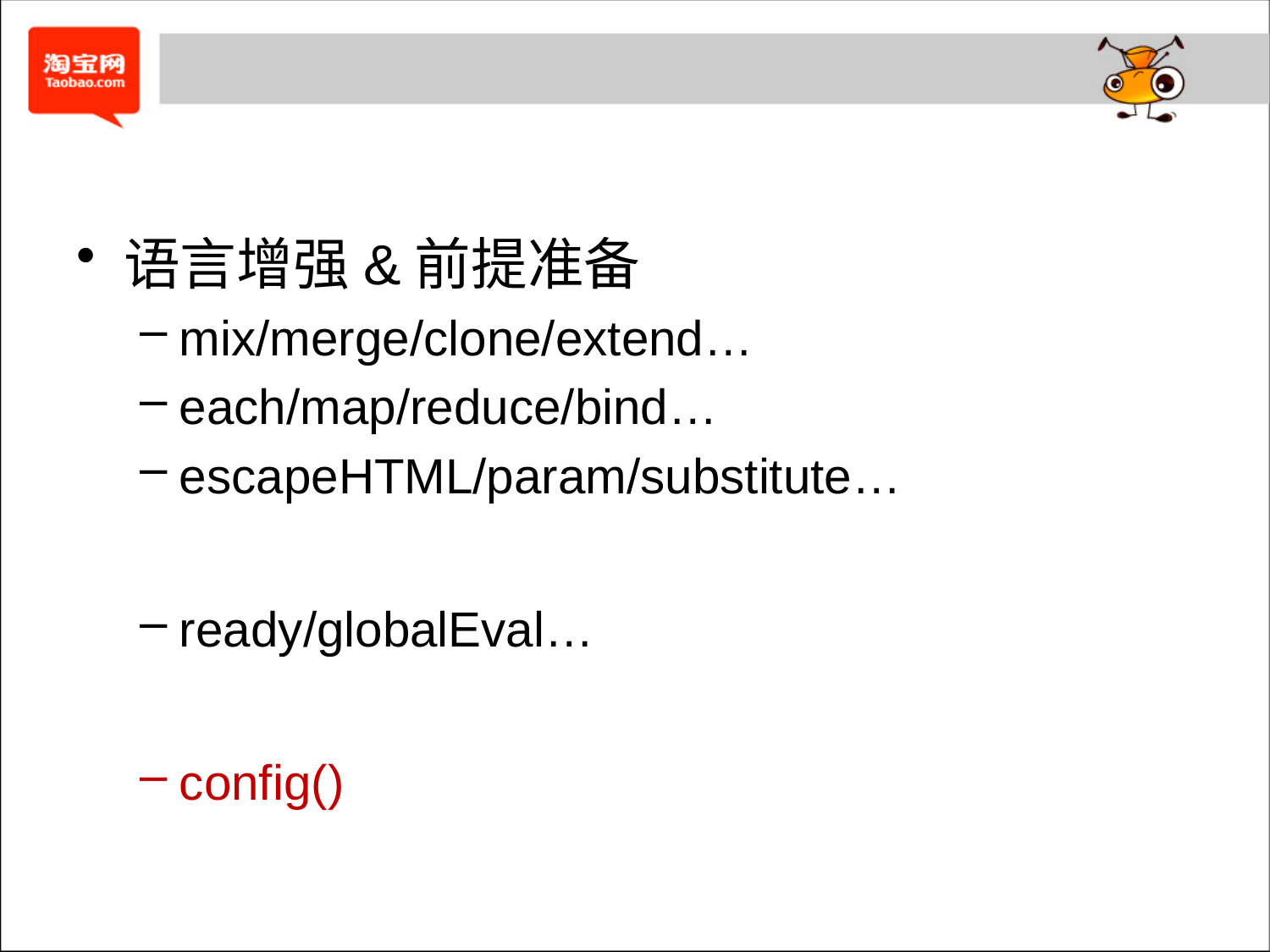

#
语言增强&前提准备
mix/merge/clone/extend…
each/map/reduce/bind…
escapeHTML/param/substitute…

ready/globalEval…

config()